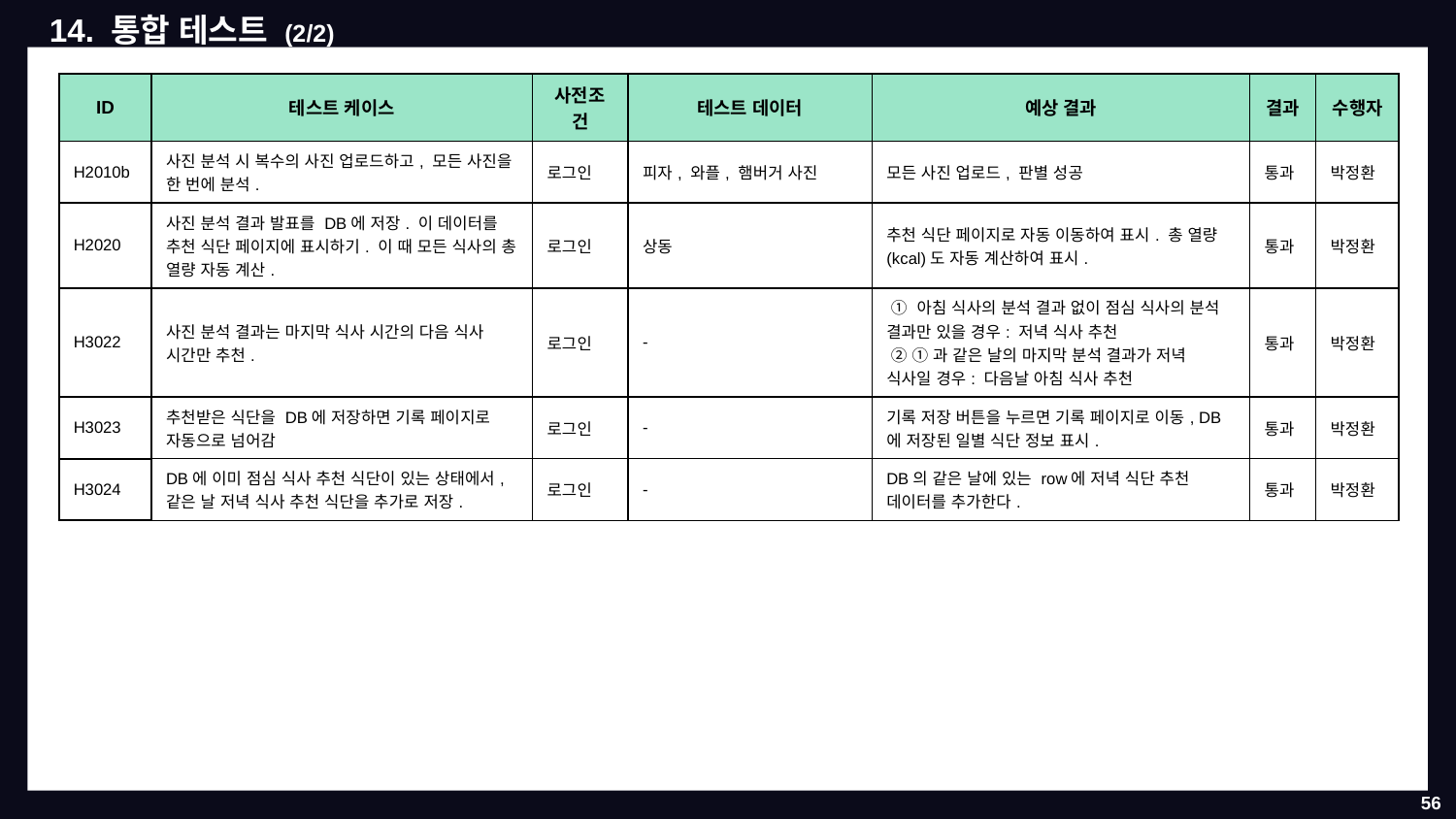

14. 통합 테스트 (2/2)
| ID | 테스트 케이스 | 사전조건 | 테스트 데이터 | 예상 결과 | 결과 | 수행자 |
| --- | --- | --- | --- | --- | --- | --- |
| H2010b | 사진 분석 시 복수의 사진 업로드하고, 모든 사진을 한 번에 분석. | 로그인 | 피자, 와플, 햄버거 사진 | 모든 사진 업로드, 판별 성공 | 통과 | 박정환 |
| H2020 | 사진 분석 결과 발표를 DB에 저장. 이 데이터를 추천 식단 페이지에 표시하기. 이 때 모든 식사의 총 열량 자동 계산. | 로그인 | 상동 | 추천 식단 페이지로 자동 이동하여 표시. 총 열량(kcal)도 자동 계산하여 표시. | 통과 | 박정환 |
| H3022 | 사진 분석 결과는 마지막 식사 시간의 다음 식사 시간만 추천. | 로그인 | - | ① 아침 식사의 분석 결과 없이 점심 식사의 분석 결과만 있을 경우: 저녁 식사 추천 ② ①과 같은 날의 마지막 분석 결과가 저녁 식사일 경우: 다음날 아침 식사 추천 | 통과 | 박정환 |
| H3023 | 추천받은 식단을 DB에 저장하면 기록 페이지로 자동으로 넘어감 | 로그인 | - | 기록 저장 버튼을 누르면 기록 페이지로 이동, DB에 저장된 일별 식단 정보 표시. | 통과 | 박정환 |
| H3024 | DB에 이미 점심 식사 추천 식단이 있는 상태에서, 같은 날 저녁 식사 추천 식단을 추가로 저장. | 로그인 | - | DB의 같은 날에 있는 row에 저녁 식단 추천 데이터를 추가한다. | 통과 | 박정환 |
56